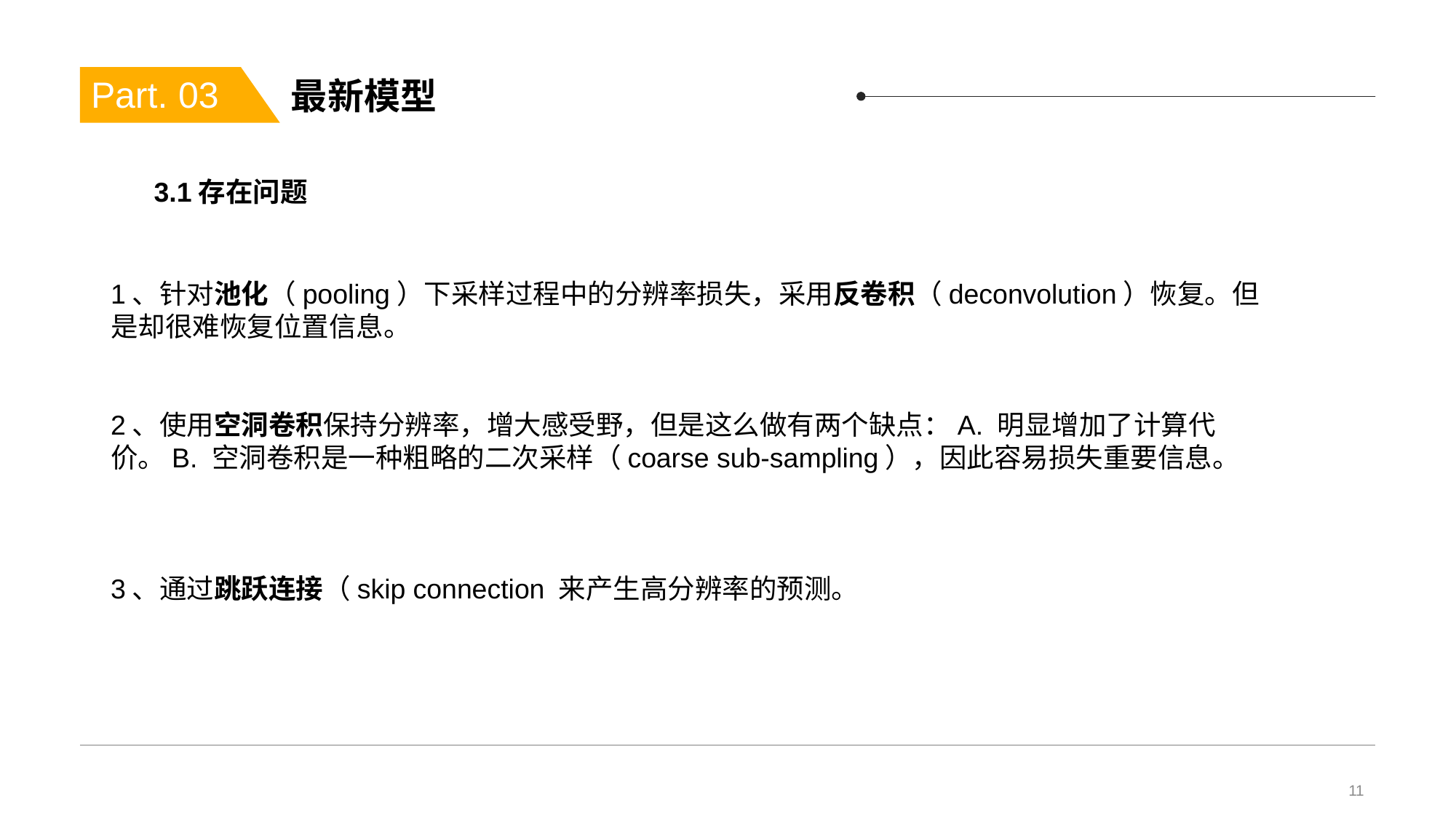

# 最新模型
Part.  03
3.1存在问题
1、针对池化（pooling）下采样过程中的分辨率损失，采用反卷积（deconvolution）恢复。但
是却很难恢复位置信息。

2、使用空洞卷积保持分辨率，增大感受野，但是这么做有两个缺点：A. 明显增加了计算代
价。B. 空洞卷积是一种粗略的二次采样（coarse sub-sampling），因此容易损失重要信息。

3、通过跳跃连接（skip connection 来产生高分辨率的预测。
11